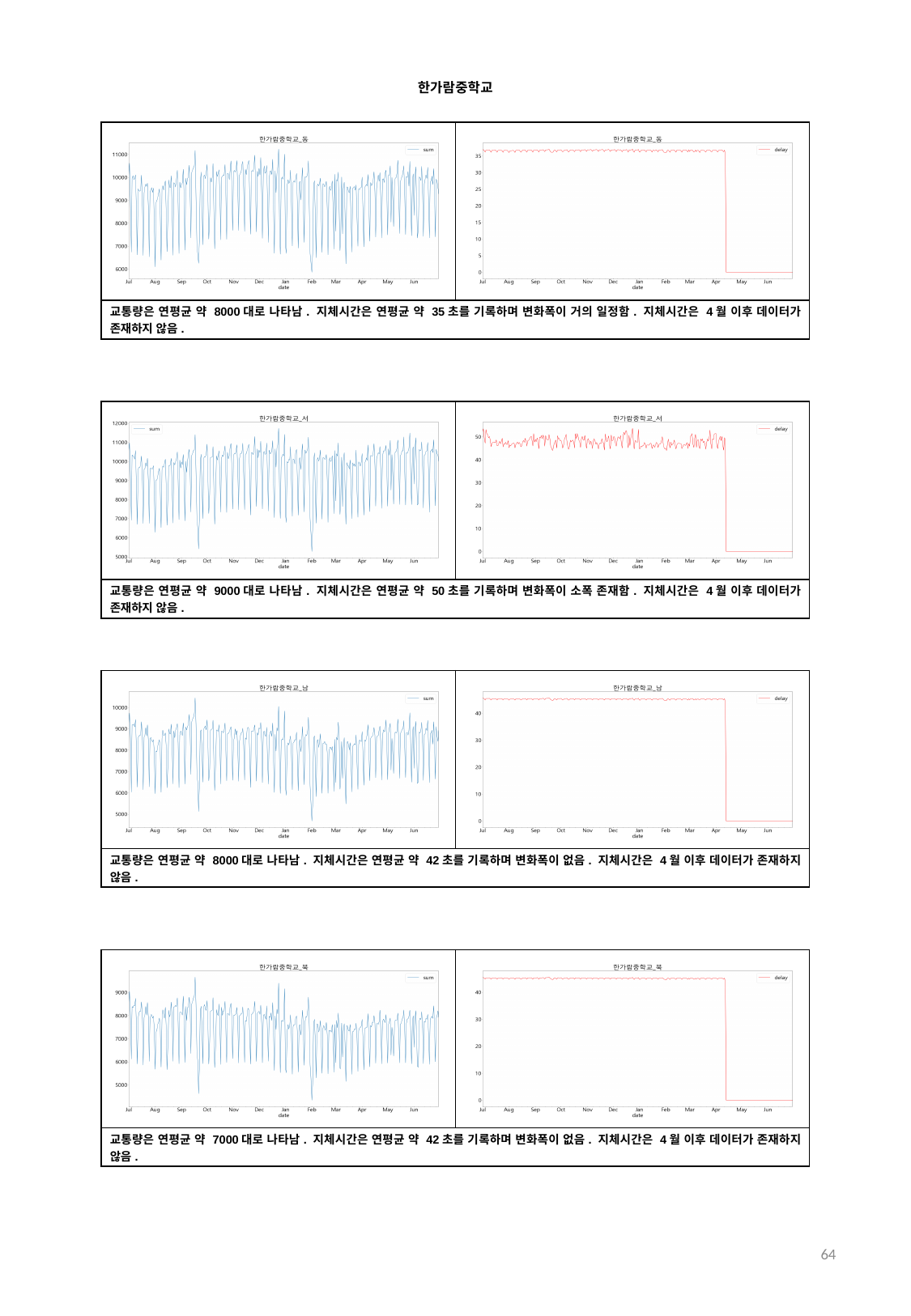

한가람중학교
|  |  |
| --- | --- |
| 교통량은 연평균 약 8000대로 나타남. 지체시간은 연평균 약 35초를 기록하며 변화폭이 거의 일정함. 지체시간은 4월 이후 데이터가 존재하지 않음. |  |
|  |  |
| --- | --- |
| 교통량은 연평균 약 9000대로 나타남. 지체시간은 연평균 약 50초를 기록하며 변화폭이 소폭 존재함. 지체시간은 4월 이후 데이터가 존재하지 않음. |  |
|  |  |
| --- | --- |
| 교통량은 연평균 약 8000대로 나타남. 지체시간은 연평균 약 42초를 기록하며 변화폭이 없음. 지체시간은 4월 이후 데이터가 존재하지 않음. |  |
|  |  |
| --- | --- |
| 교통량은 연평균 약 7000대로 나타남. 지체시간은 연평균 약 42초를 기록하며 변화폭이 없음. 지체시간은 4월 이후 데이터가 존재하지 않음. |  |
64